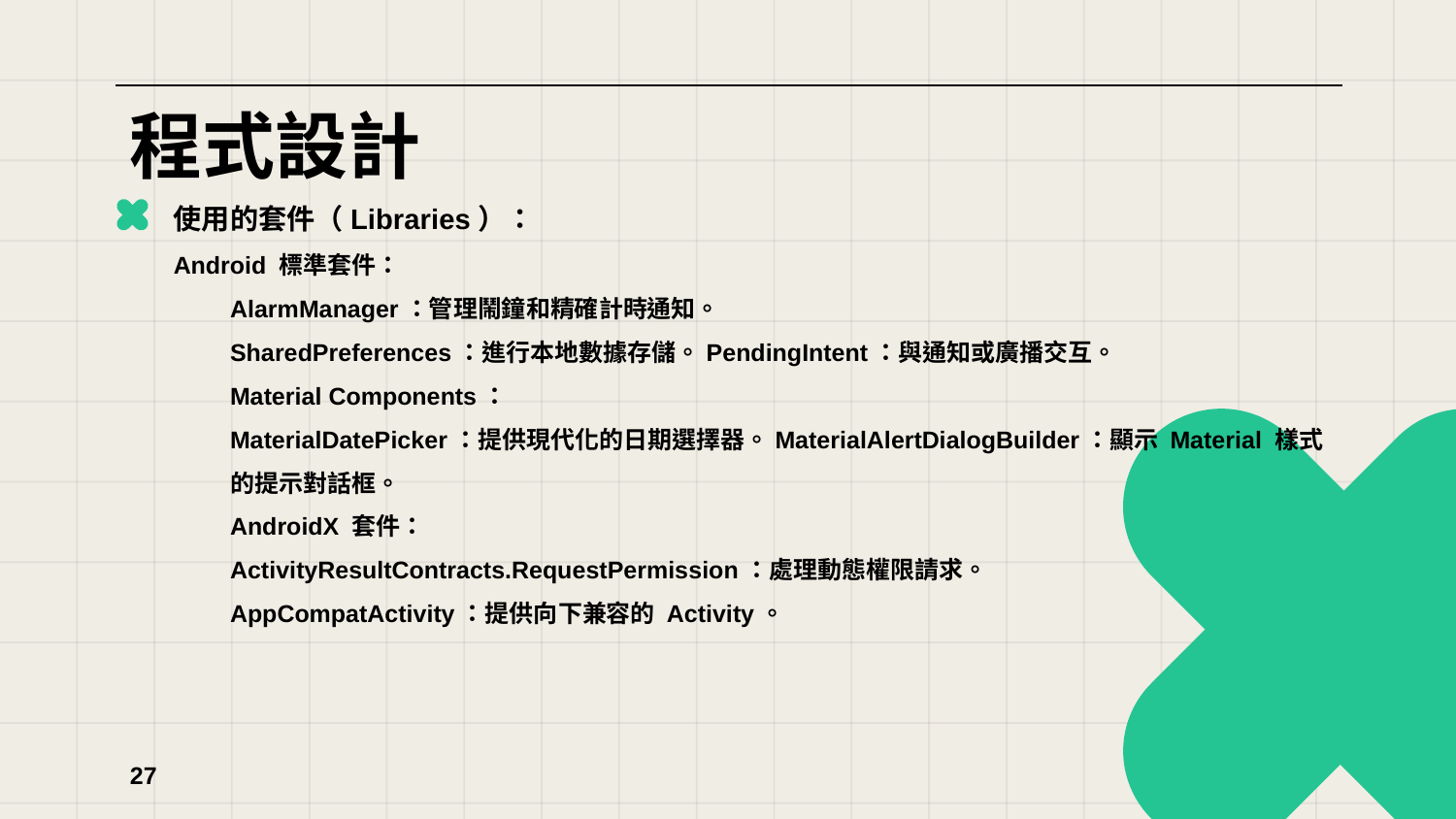

# 程式設計
使用的套件（Libraries）：
Android 標準套件：
AlarmManager：管理鬧鐘和精確計時通知。
SharedPreferences：進行本地數據存儲。PendingIntent：與通知或廣播交互。
Material Components：
MaterialDatePicker：提供現代化的日期選擇器。MaterialAlertDialogBuilder：顯示 Material 樣式的提示對話框。
AndroidX 套件：
ActivityResultContracts.RequestPermission：處理動態權限請求。
AppCompatActivity：提供向下兼容的 Activity。

27